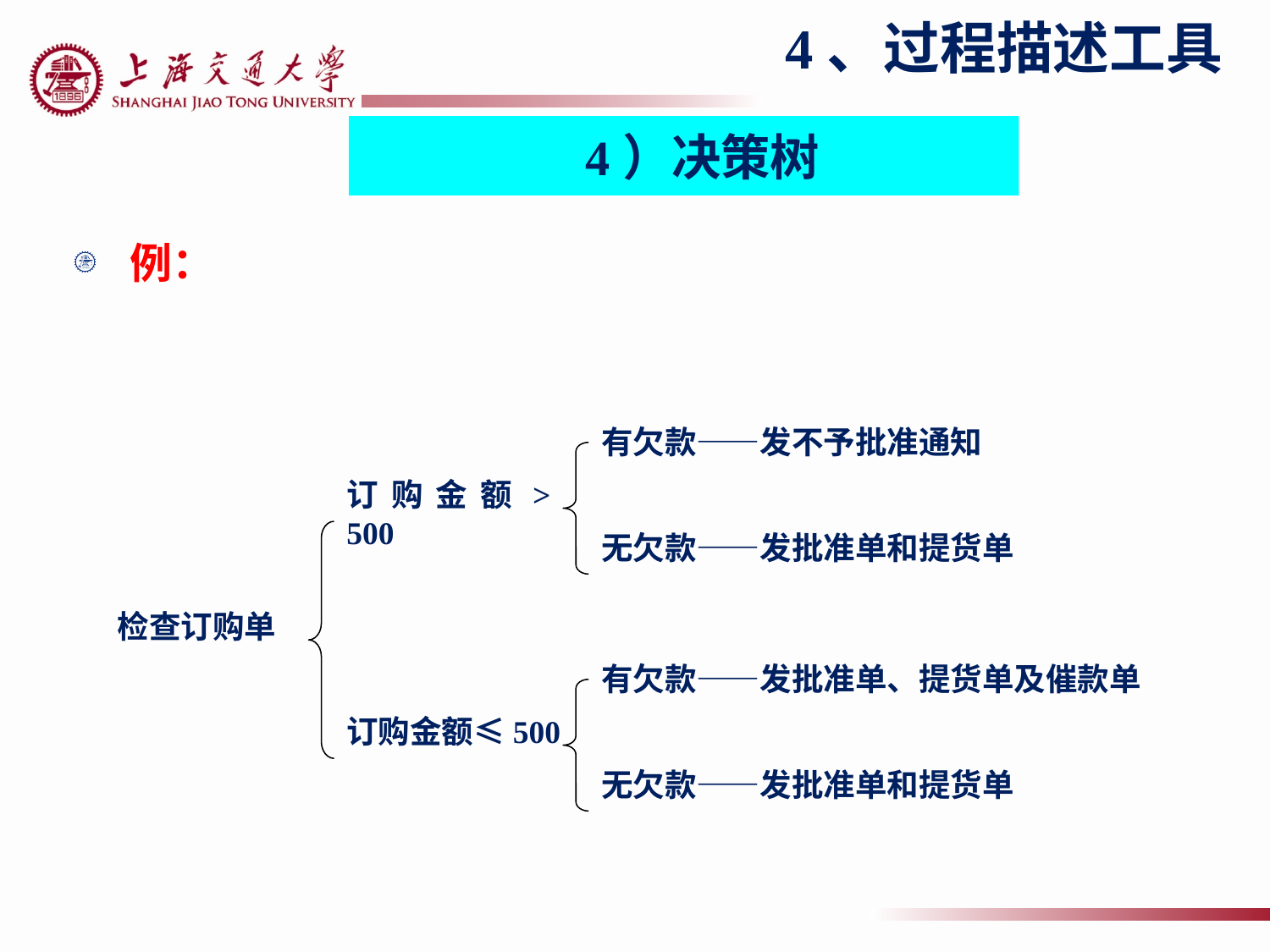

4、过程描述工具
4）决策树
例：
有欠款——发不予批准通知

订购金额> 500

无欠款——发批准单和提货单
检查订购单
有欠款——发批准单、提货单及催款单

订购金额≤500

无欠款——发批准单和提货单